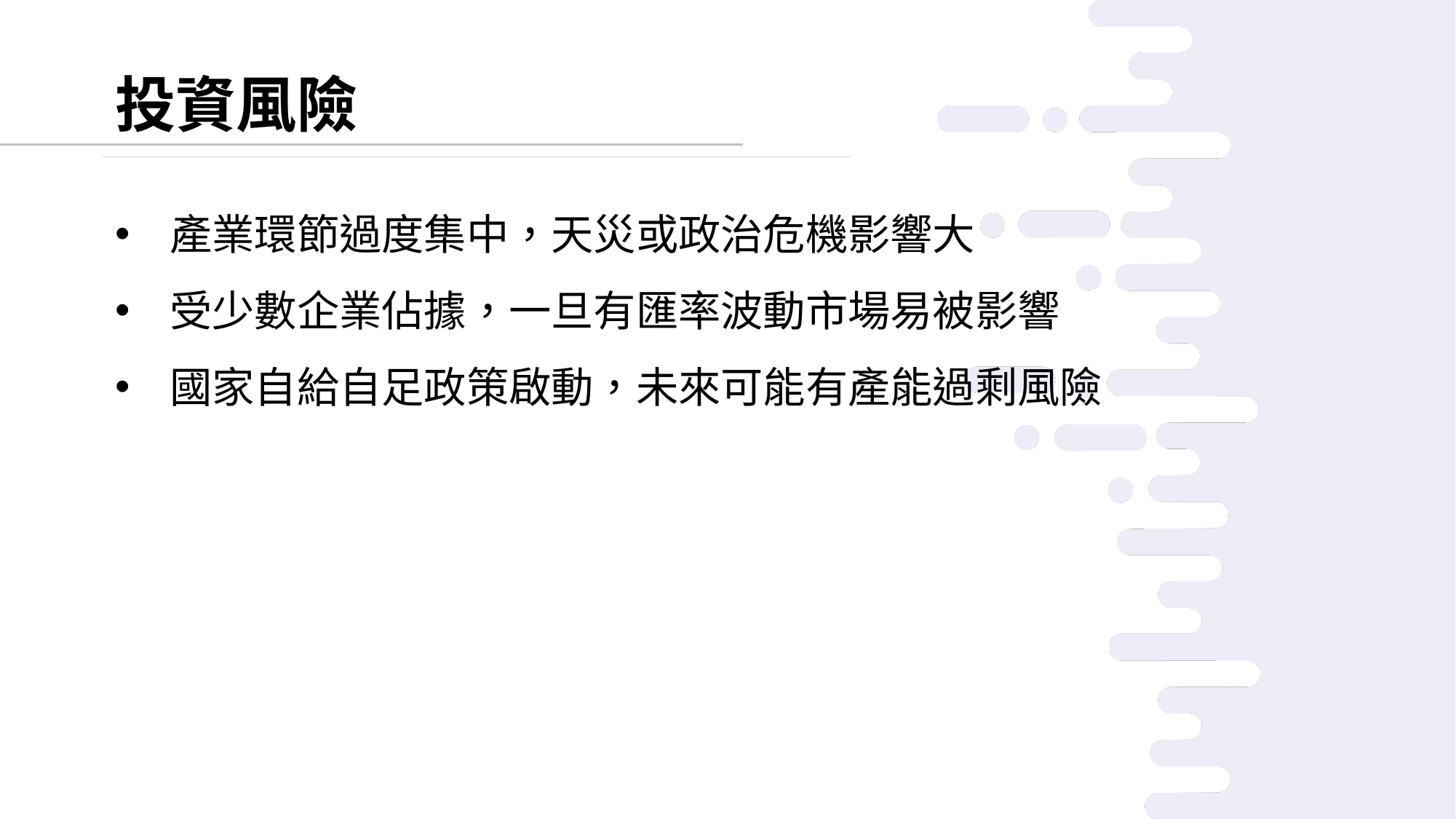

投資風險
產業環節過度集中，天災或政治危機影響大
受少數企業佔據，一旦有匯率波動市場易被影響
國家自給自足政策啟動，未來可能有產能過剩風險